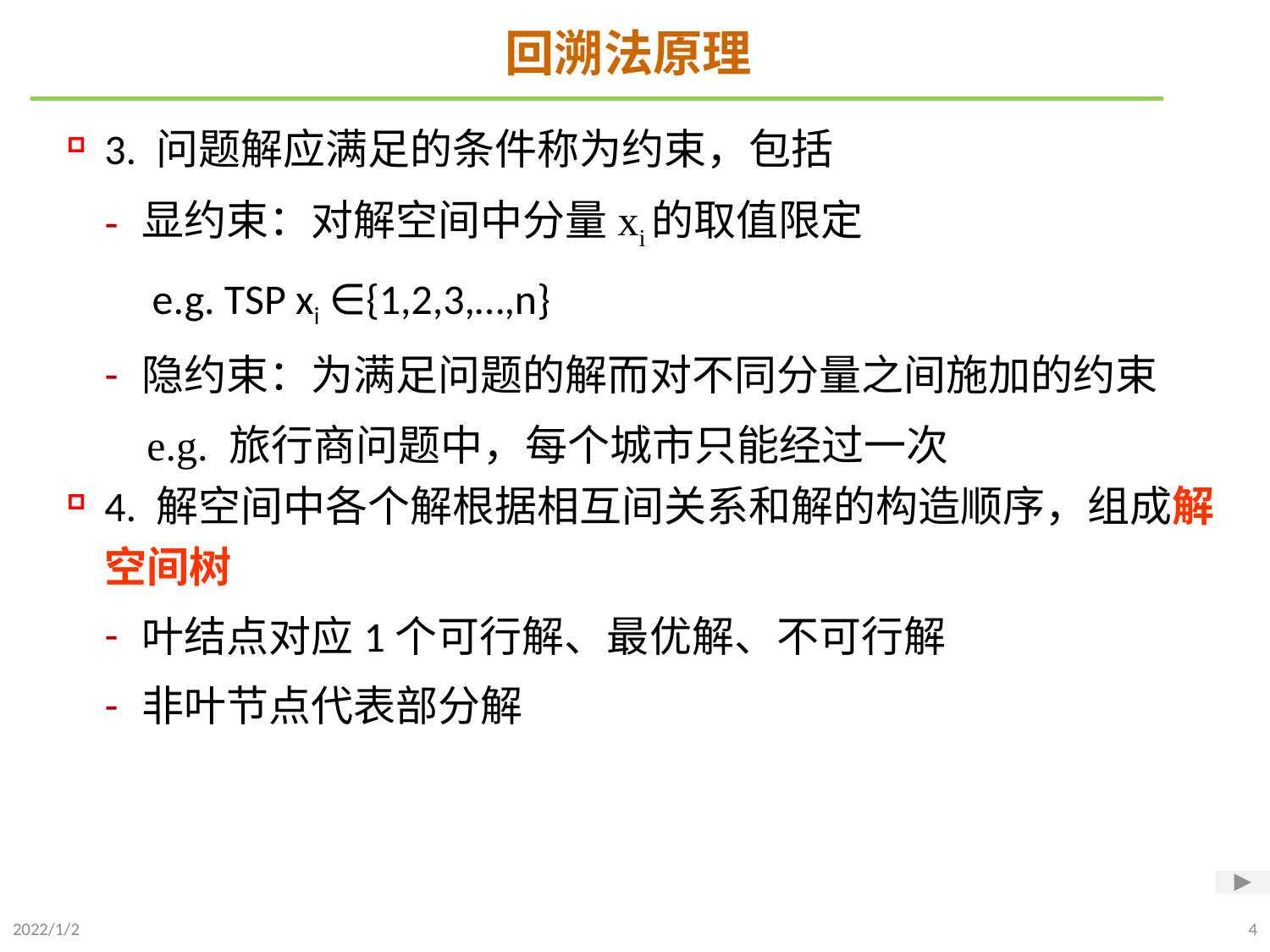

# 回溯法原理
3. 问题解应满足的条件称为约束，包括
显约束：对解空间中分量xi的取值限定
     e.g. TSP xi ∈{1,2,3,…,n}
隐约束：为满足问题的解而对不同分量之间施加的约束
    e.g. 旅行商问题中，每个城市只能经过一次
4. 解空间中各个解根据相互间关系和解的构造顺序，组成解空间树
叶结点对应1个可行解、最优解、不可行解
非叶节点代表部分解

2022/1/2
4